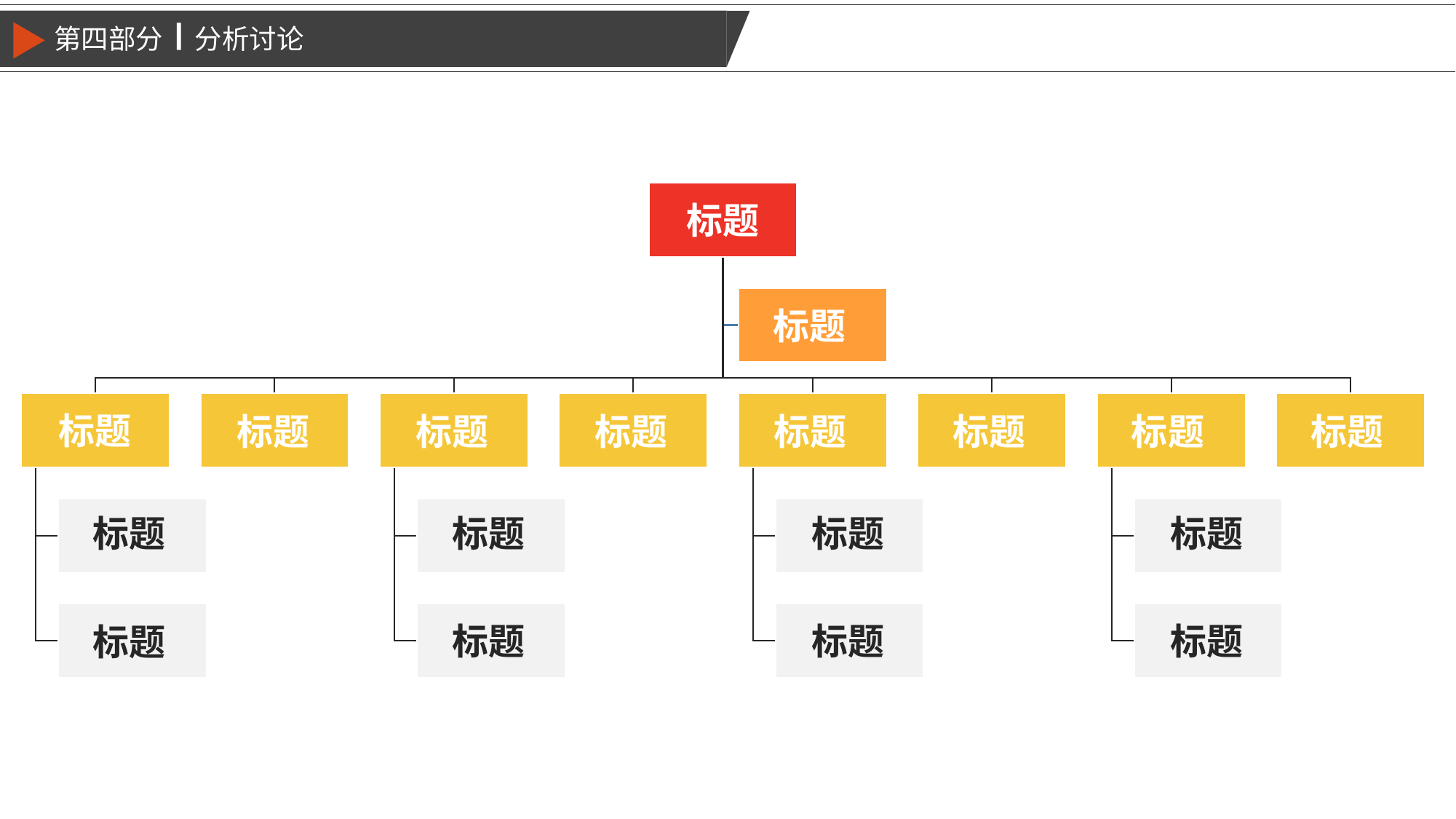

第四部分 | 分析讨论

标题

标题

标题
标题
标题
标题
标题
标题
标题
标题

标题
标题
标题
标题

标题
标题
标题
标题